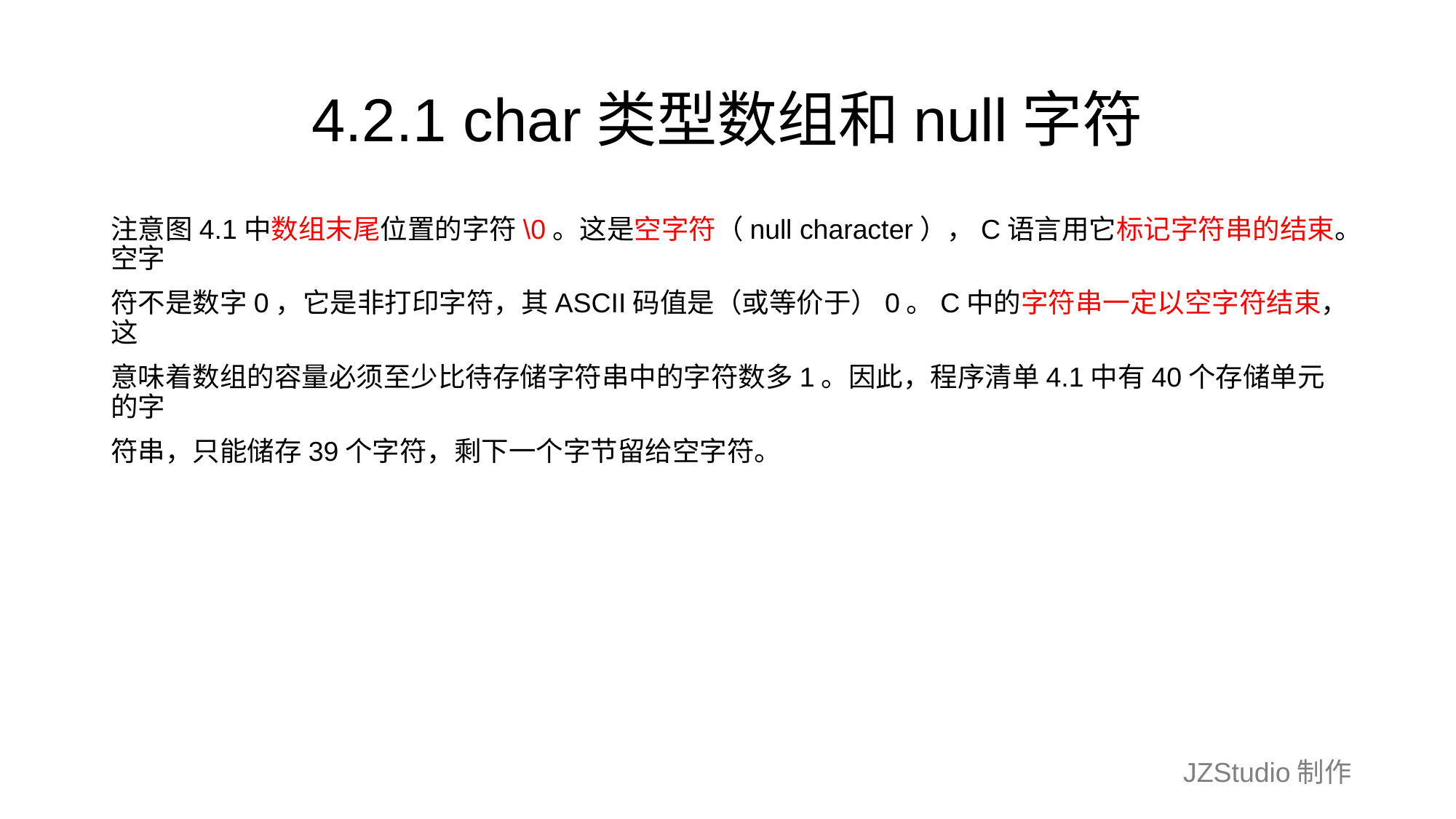

# 4.2.1 char类型数组和null字符
注意图4.1中数组末尾位置的字符\0。这是空字符（null character），C语言用它标记字符串的结束。空字
符不是数字0，它是非打印字符，其ASCII码值是（或等价于）0。C中的字符串一定以空字符结束，这
意味着数组的容量必须至少比待存储字符串中的字符数多1。因此，程序清单4.1中有40个存储单元的字
符串，只能储存39个字符，剩下一个字节留给空字符。